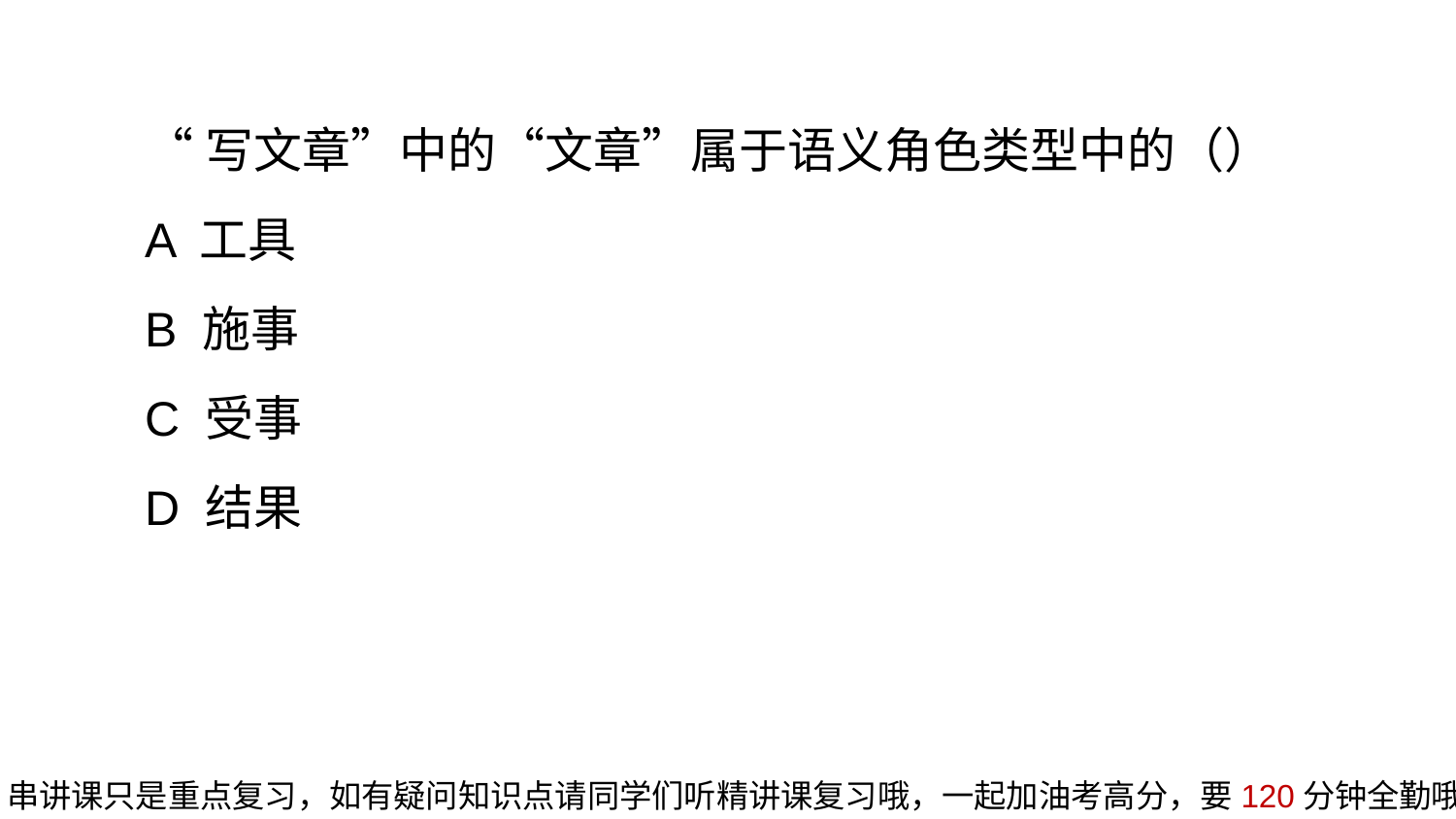

“写文章”中的“文章”属于语义角色类型中的（）
A 工具
B 施事
C 受事
D 结果